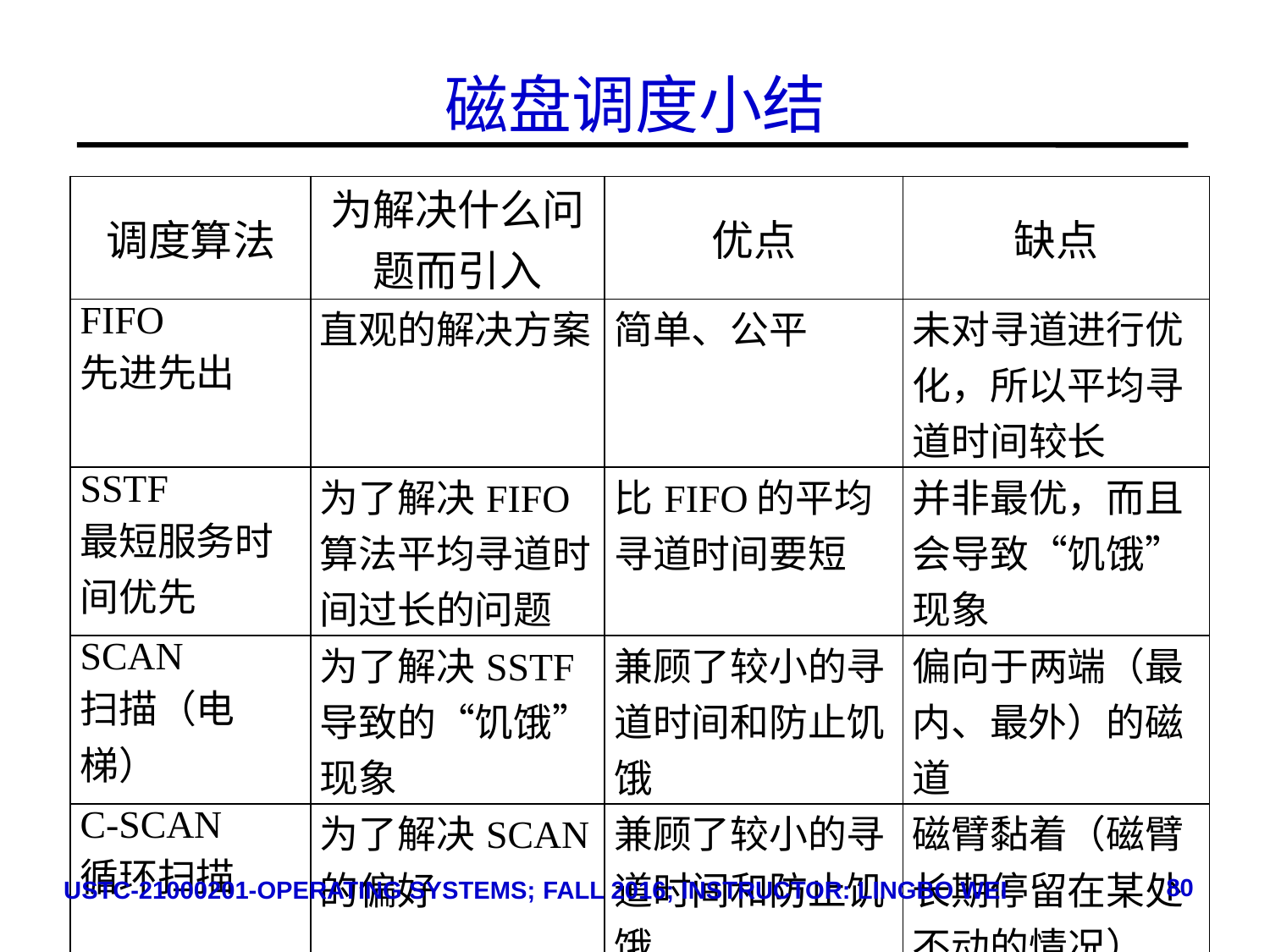

# 磁盘调度小结
| 调度算法 | 为解决什么问题而引入 | 优点 | 缺点 |
| --- | --- | --- | --- |
| FIFO 先进先出 | 直观的解决方案 | 简单、公平 | 未对寻道进行优化，所以平均寻道时间较长 |
| SSTF 最短服务时间优先 | 为了解决FIFO算法平均寻道时间过长的问题 | 比FIFO的平均寻道时间要短 | 并非最优，而且会导致“饥饿”现象 |
| SCAN 扫描（电梯） | 为了解决SSTF导致的“饥饿”现象 | 兼顾了较小的寻道时间和防止饥饿 | 偏向于两端（最内、最外）的磁道 |
| C-SCAN 循环扫描 | 为了解决SCAN的偏好 | 兼顾了较小的寻道时间和防止饥饿 | 磁臂黏着（磁臂长期停留在某处不动的情况） |
80
USTC-21000201-OPERATING SYSTEMS; FALL 2016; INSTRUCTOR: LINGBO WEI